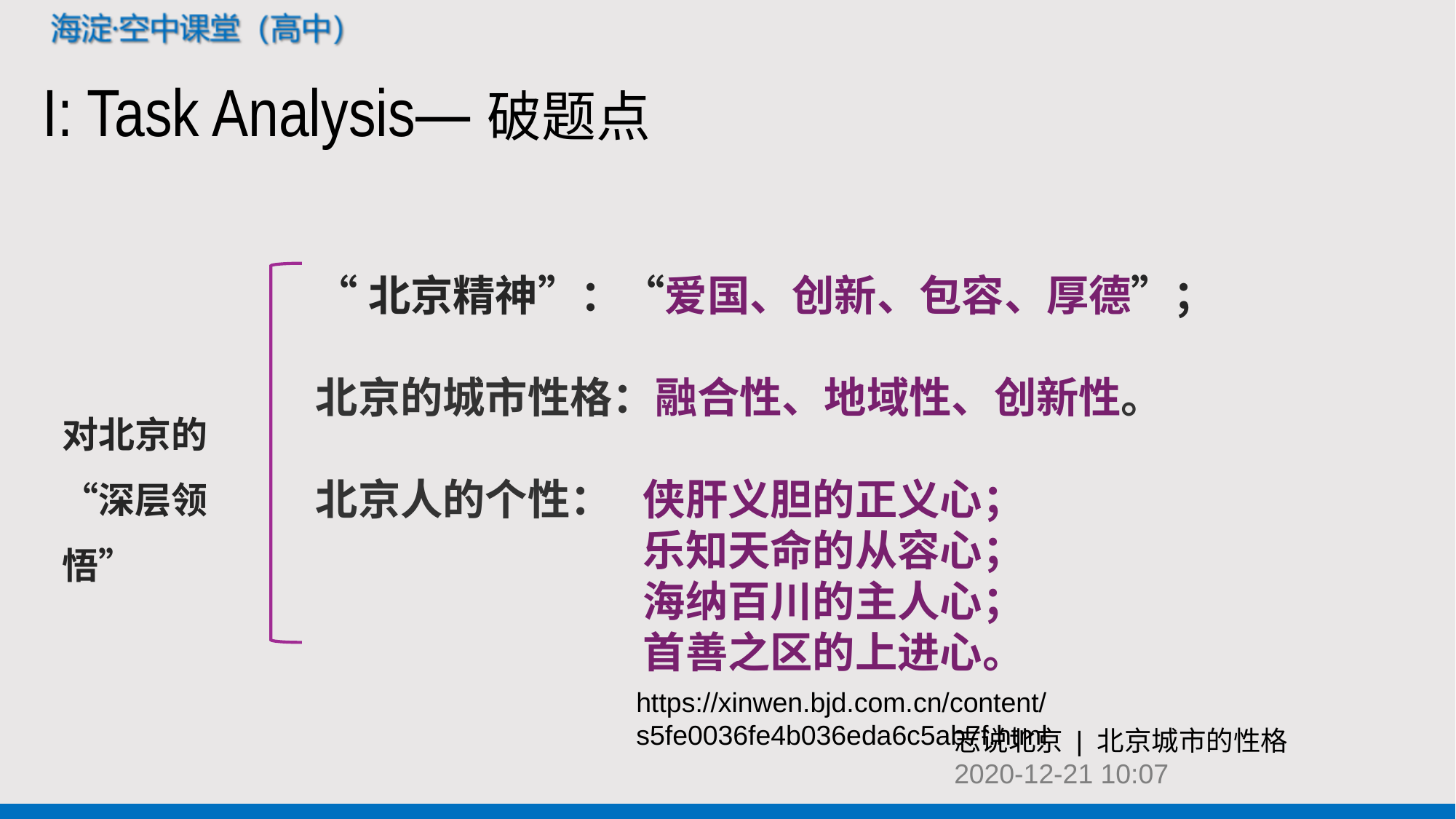

I: Task Analysis—破题点

“北京精神”：“爱国、创新、包容、厚德”；

北京的城市性格：融合性、地域性、创新性。

北京人的个性：	侠肝义胆的正义心；
	              	乐知天命的从容心；
			海纳百川的主人心；
			首善之区的上进心。

对北京的“深层领悟”
https://xinwen.bjd.com.cn/content/s5fe0036fe4b036eda6c5ab7f.html
志说北京 | 北京城市的性格
2020-12-21 10:07